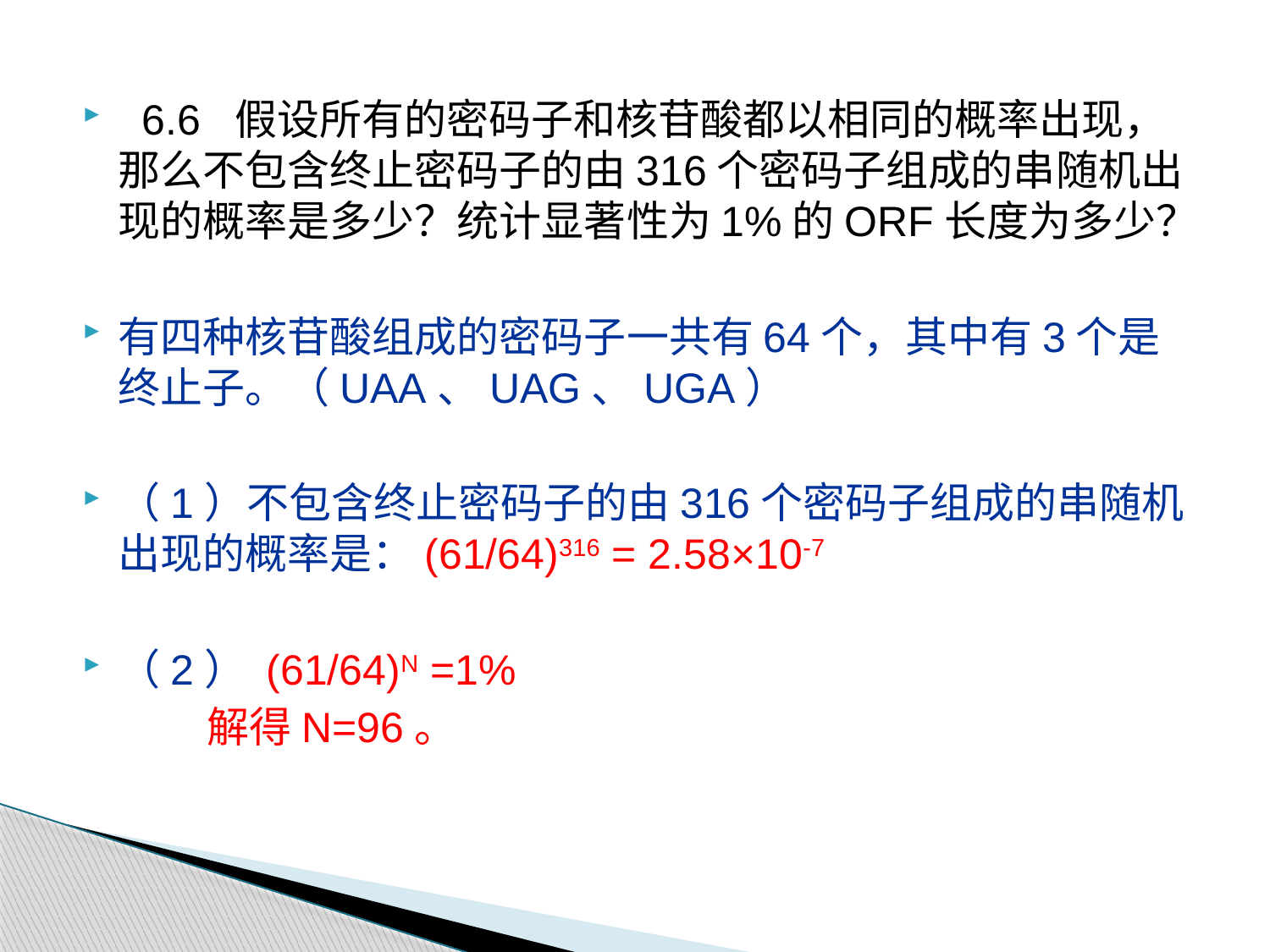

6.6  假设所有的密码子和核苷酸都以相同的概率出现，那么不包含终止密码子的由316个密码子组成的串随机出现的概率是多少？统计显著性为1%的ORF长度为多少？

有四种核苷酸组成的密码子一共有64个，其中有3个是终止子。（UAA、UAG、UGA）

（1）不包含终止密码子的由316个密码子组成的串随机出现的概率是：(61/64)316 = 2.58×10-7

（2） (61/64)N =1%
            解得N=96。